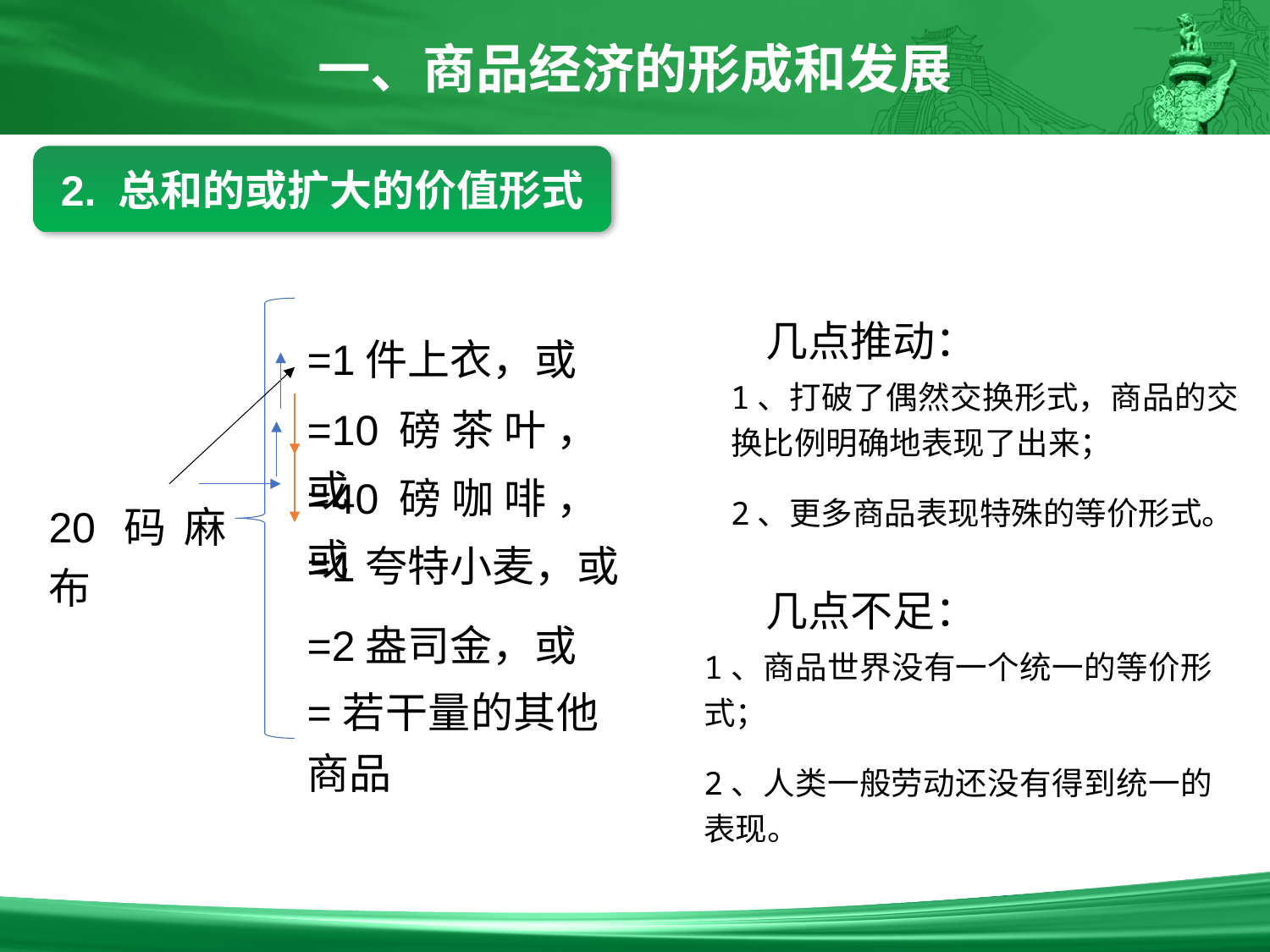

一、商品经济的形成和发展
2. 总和的或扩大的价值形式

几点推动：
=1件上衣，或
1、打破了偶然交换形式，商品的交换比例明确地表现了出来；
2、更多商品表现特殊的等价形式。

=10磅茶叶，或
=40磅咖啡，或
20码麻布
=1夸特小麦，或
几点不足：
=2盎司金，或
1、商品世界没有一个统一的等价形式；
2、人类一般劳动还没有得到统一的表现。

=若干量的其他商品